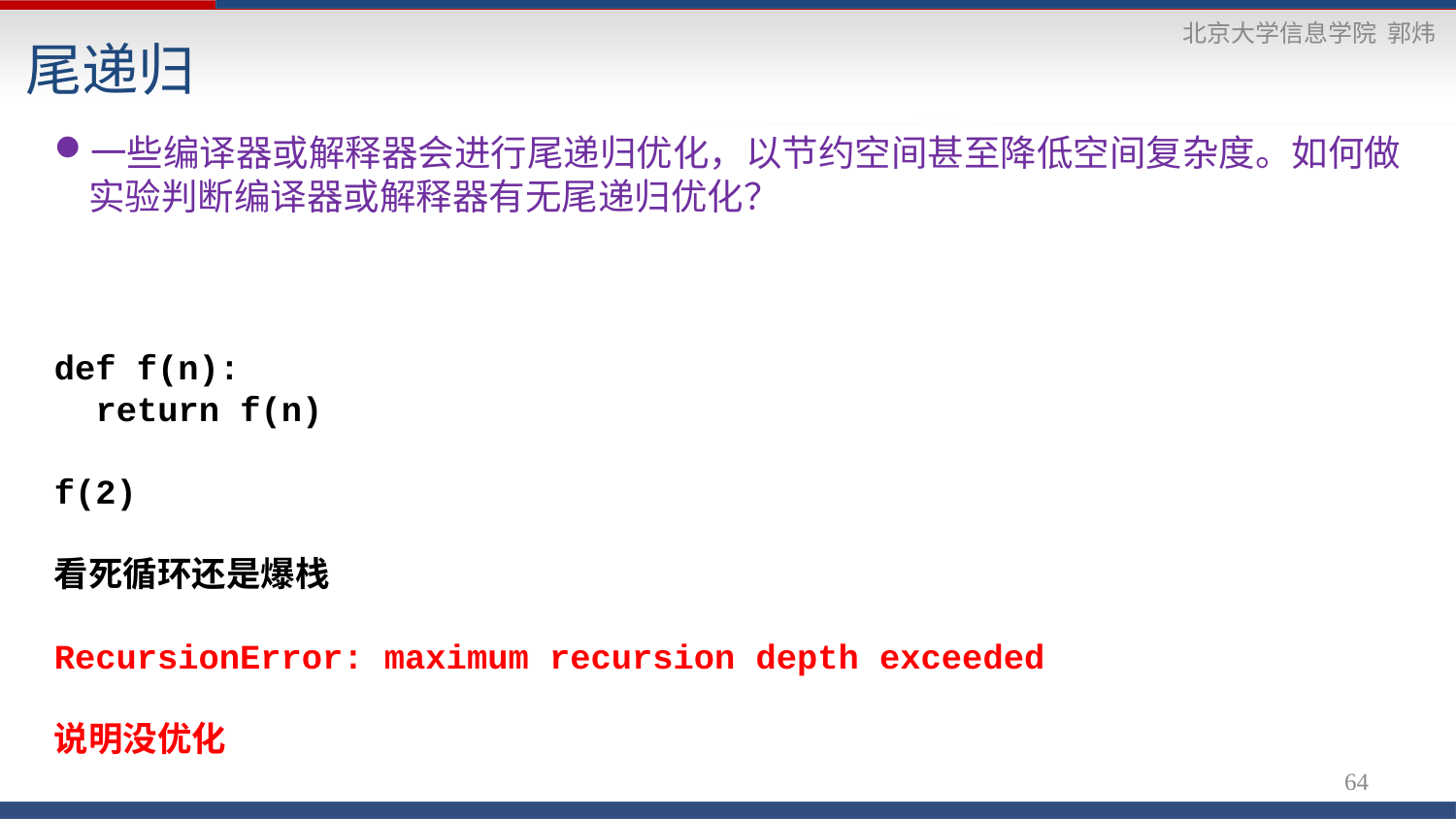

尾递归
一些编译器或解释器会进行尾递归优化，以节约空间甚至降低空间复杂度。如何做实验判断编译器或解释器有无尾递归优化？

def f(n):
  return f(n)

f(2)

看死循环还是爆栈

RecursionError: maximum recursion depth exceeded

说明没优化
64